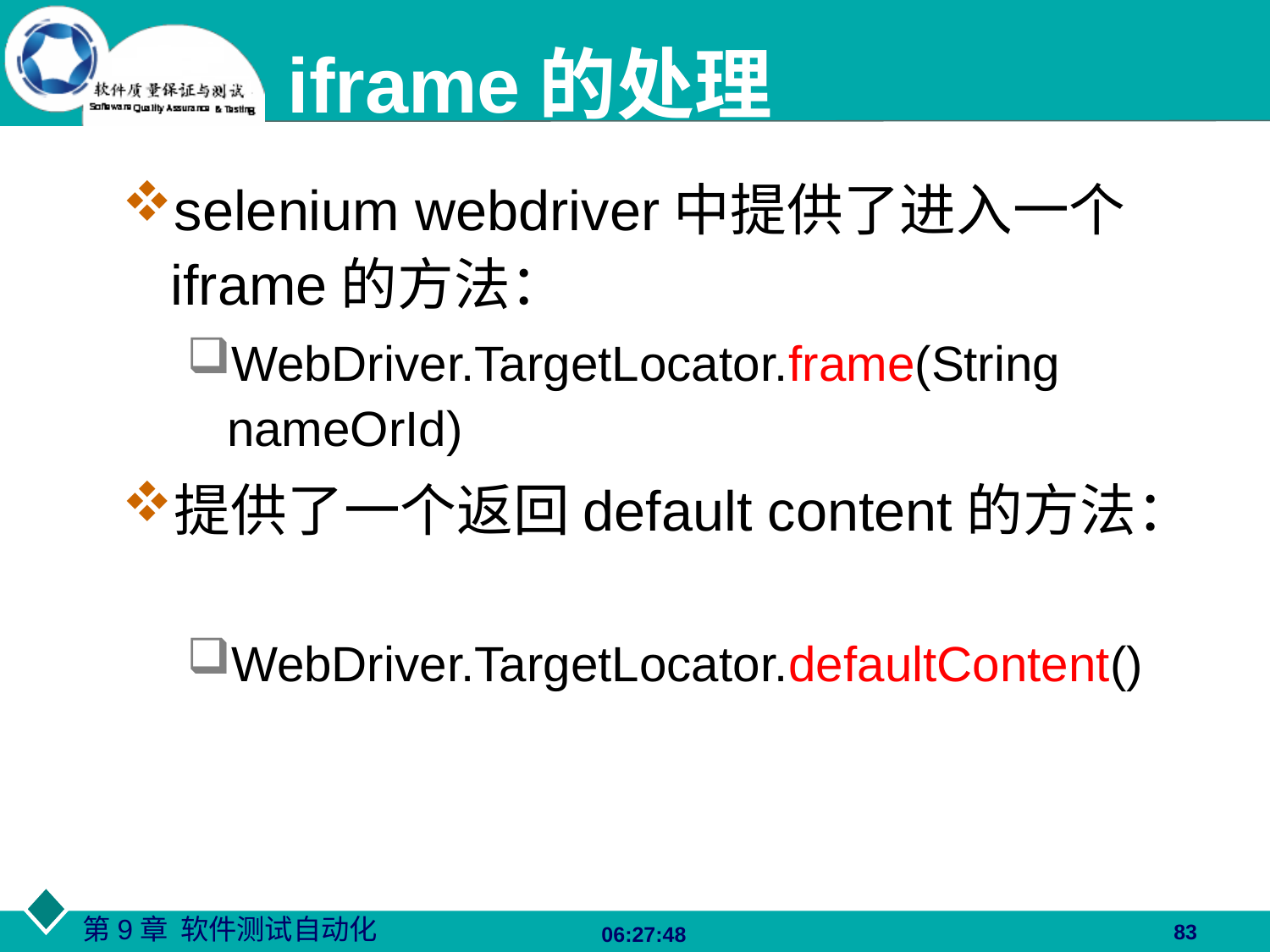

# iframe的处理
selenium webdriver中提供了进入一个iframe的方法：
WebDriver.TargetLocator.frame(String nameOrId)
提供了一个返回default content的方法：
WebDriver.TargetLocator.defaultContent()
83
06:27:48